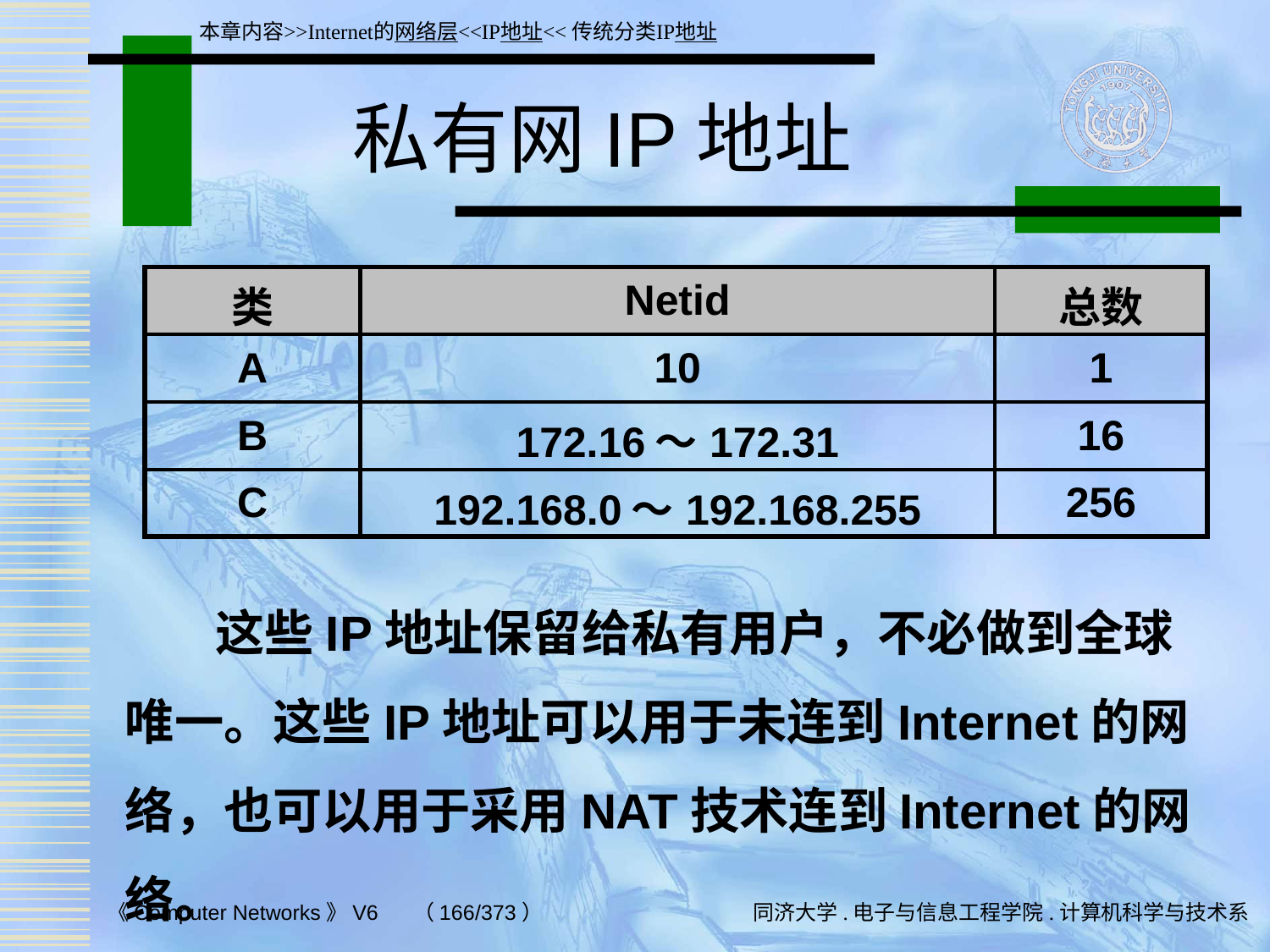

本章内容>>Internet的网络层<<IP地址<<传统分类IP地址
# 私有网IP地址
| 类 | Netid | 总数 |
| --- | --- | --- |
| A | 10 | 1 |
| B | 172.16～172.31 | 16 |
| C | 192.168.0～192.168.255 | 256 |
       这些IP地址保留给私有用户，不必做到全球唯一。这些IP地址可以用于未连到Internet的网络，也可以用于采用NAT技术连到Internet的网络。